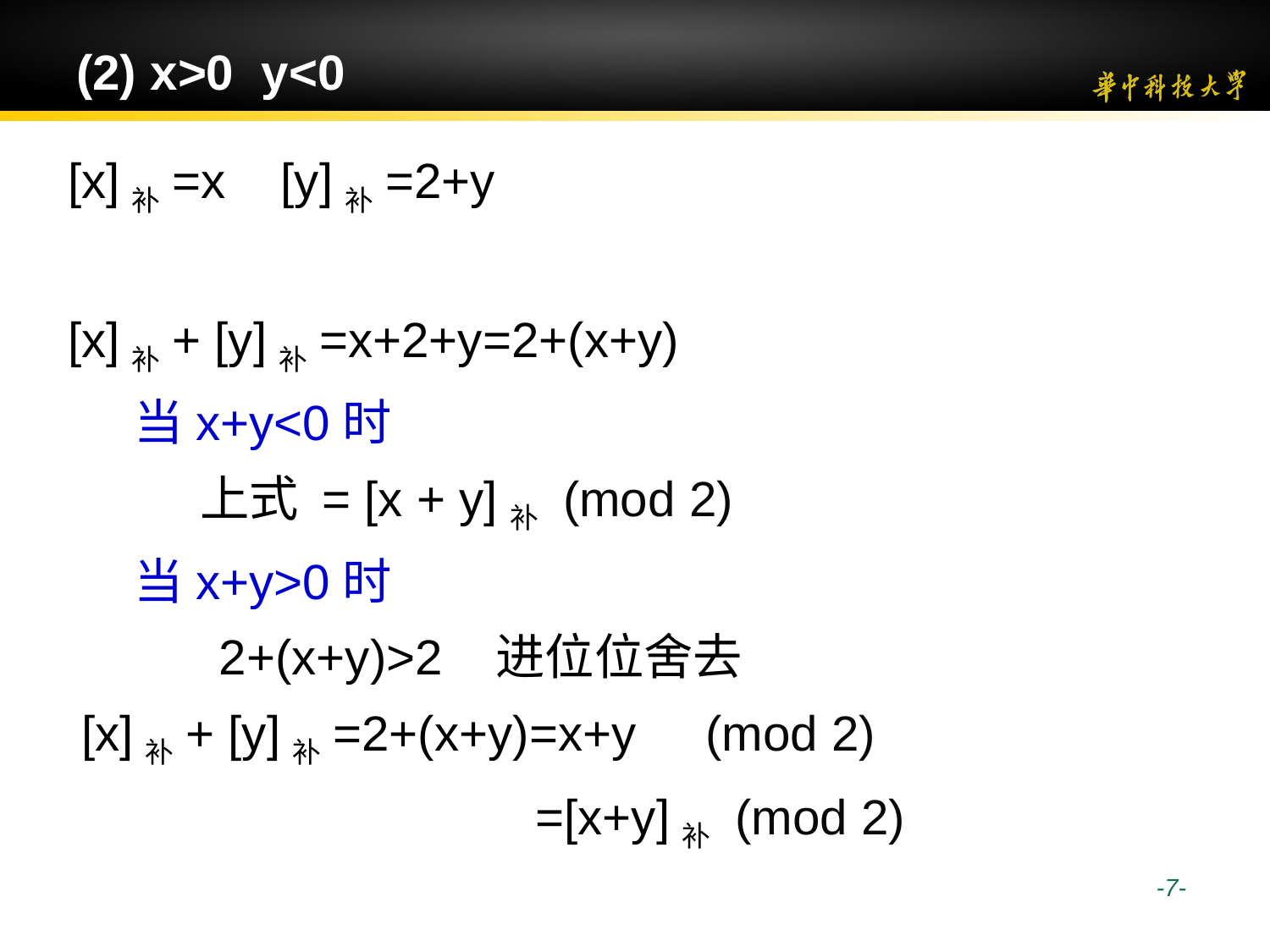

# (2) x>0  y<0
[x]补=x    [y]补=2+y

[x]补+ [y]补=x+2+y=2+(x+y)
     当x+y<0时
           上式 = [x + y]补  (mod 2)
     当x+y>0时
           2+(x+y)>2   进位位舍去
 [x]补+ [y]补=2+(x+y)=x+y     (mod 2)
                                  =[x+y]补  (mod 2)

 -7-